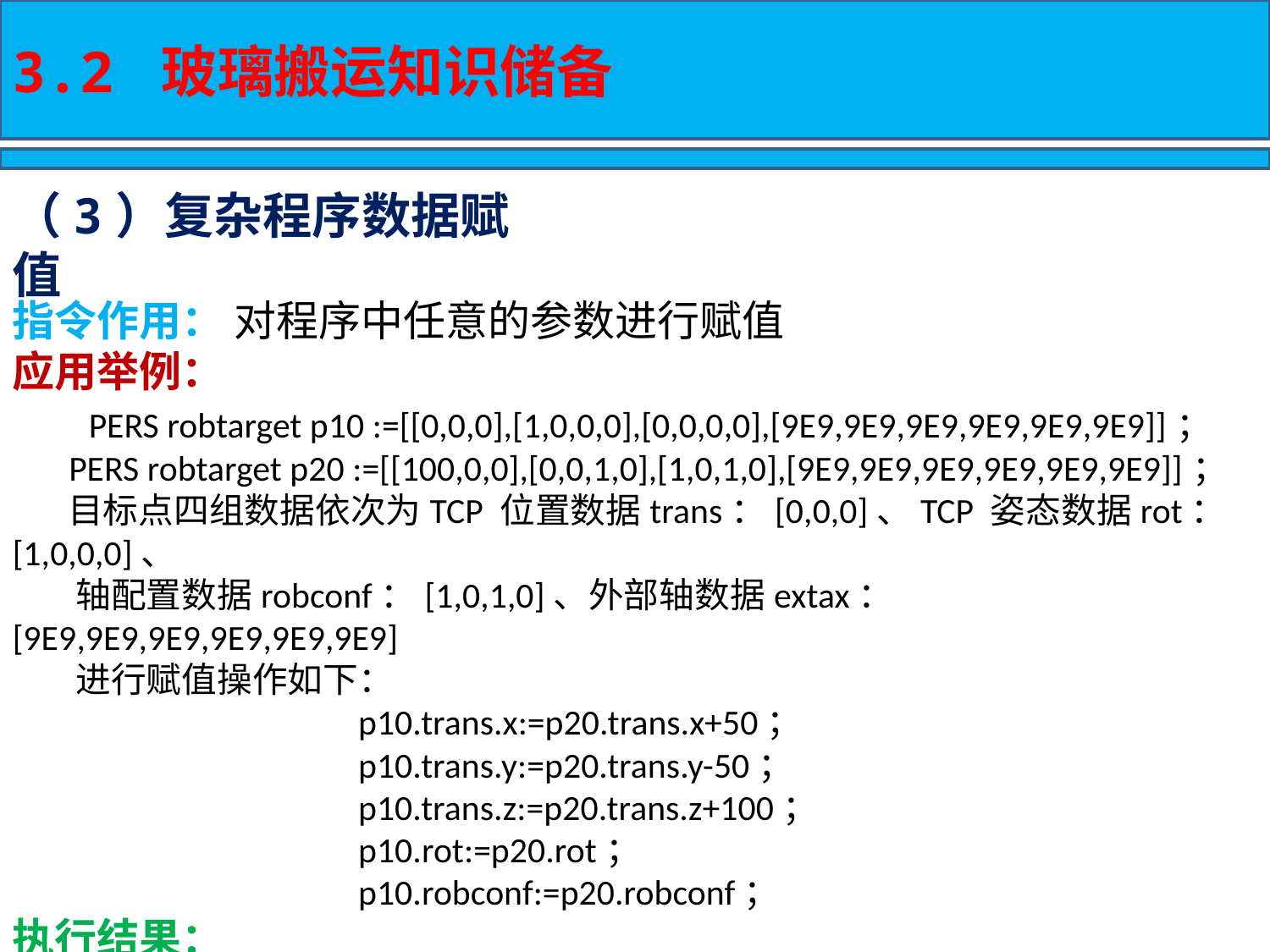

3.2 玻璃搬运知识储备

（3）复杂程序数据赋值
指令作用： 对程序中任意的参数进行赋值
应用举例：
   PERS robtarget p10 :=[[0,0,0],[1,0,0,0],[0,0,0,0],[9E9,9E9,9E9,9E9,9E9,9E9]]；
       PERS robtarget p20 :=[[100,0,0],[0,0,1,0],[1,0,1,0],[9E9,9E9,9E9,9E9,9E9,9E9]]；
      目标点四组数据依次为TCP 位置数据trans：[0,0,0]、TCP 姿态数据rot：[1,0,0,0]、
       轴配置数据robconf：[1,0,1,0]、外部轴数据extax：[9E9,9E9,9E9,9E9,9E9,9E9]
       进行赋值操作如下：
                                           p10.trans.x:=p20.trans.x+50；
                                           p10.trans.y:=p20.trans.y-50；
                                           p10.trans.z:=p20.trans.z+100；
                                           p10.rot:=p20.rot；
                                           p10.robconf:=p20.robconf；
执行结果：
        PERS robtarget p10 :=[[150,-50,100],[0,0,1,0],[1,0,1,0],[9E9,9E9,9E9,9E9,9E9,9E9]]；